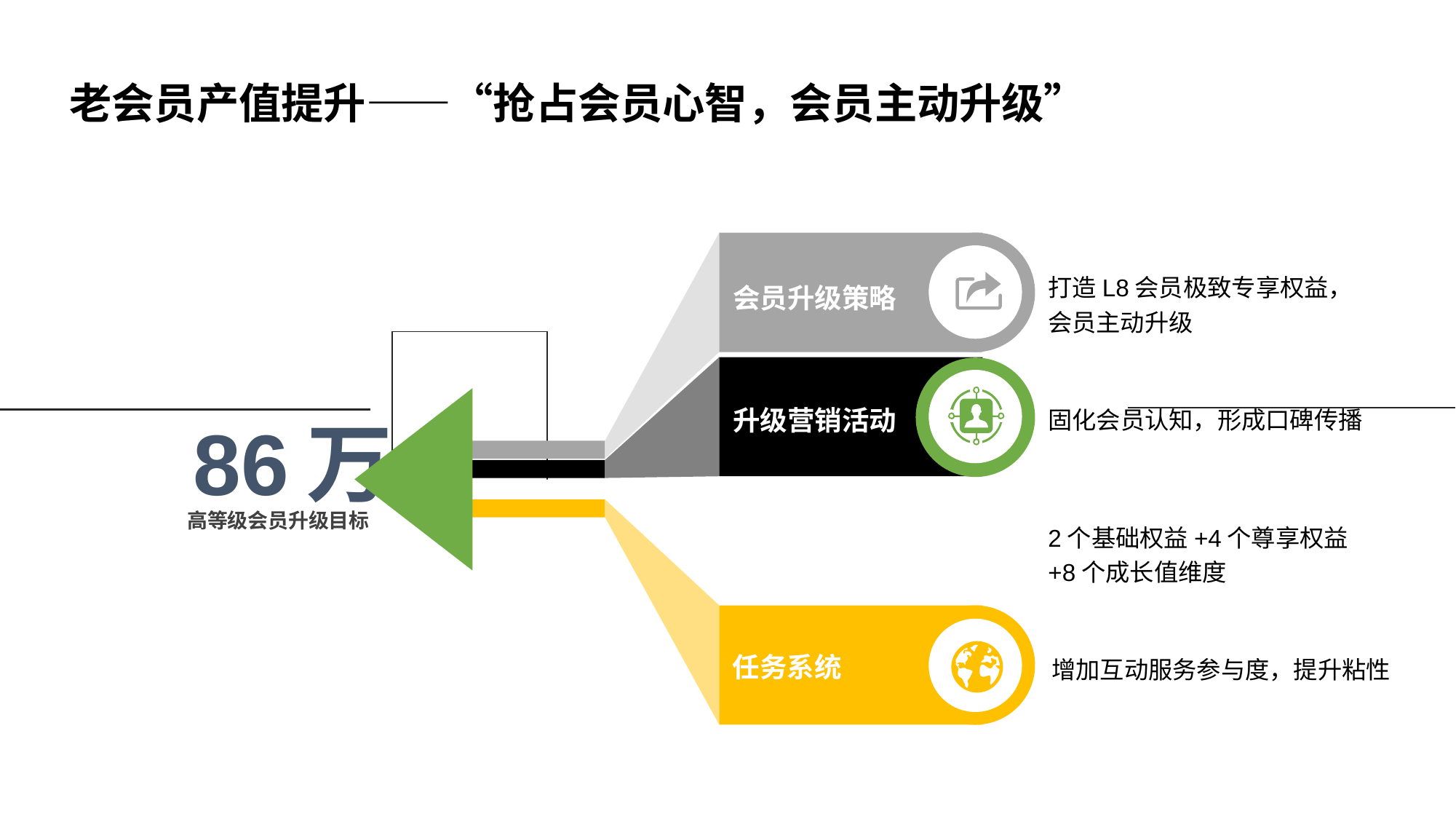

# 老会员产值提升——“抢占会员心智，会员主动升级”

会员升级策略

升级营销活动

成长值权益规划

任务系统

打造L8会员极致专享权益，会员主动升级
固化会员认知，形成口碑传播
86万
高等级会员升级目标
2个基础权益+4个尊享权益+8个成长值维度
增加互动服务参与度，提升粘性